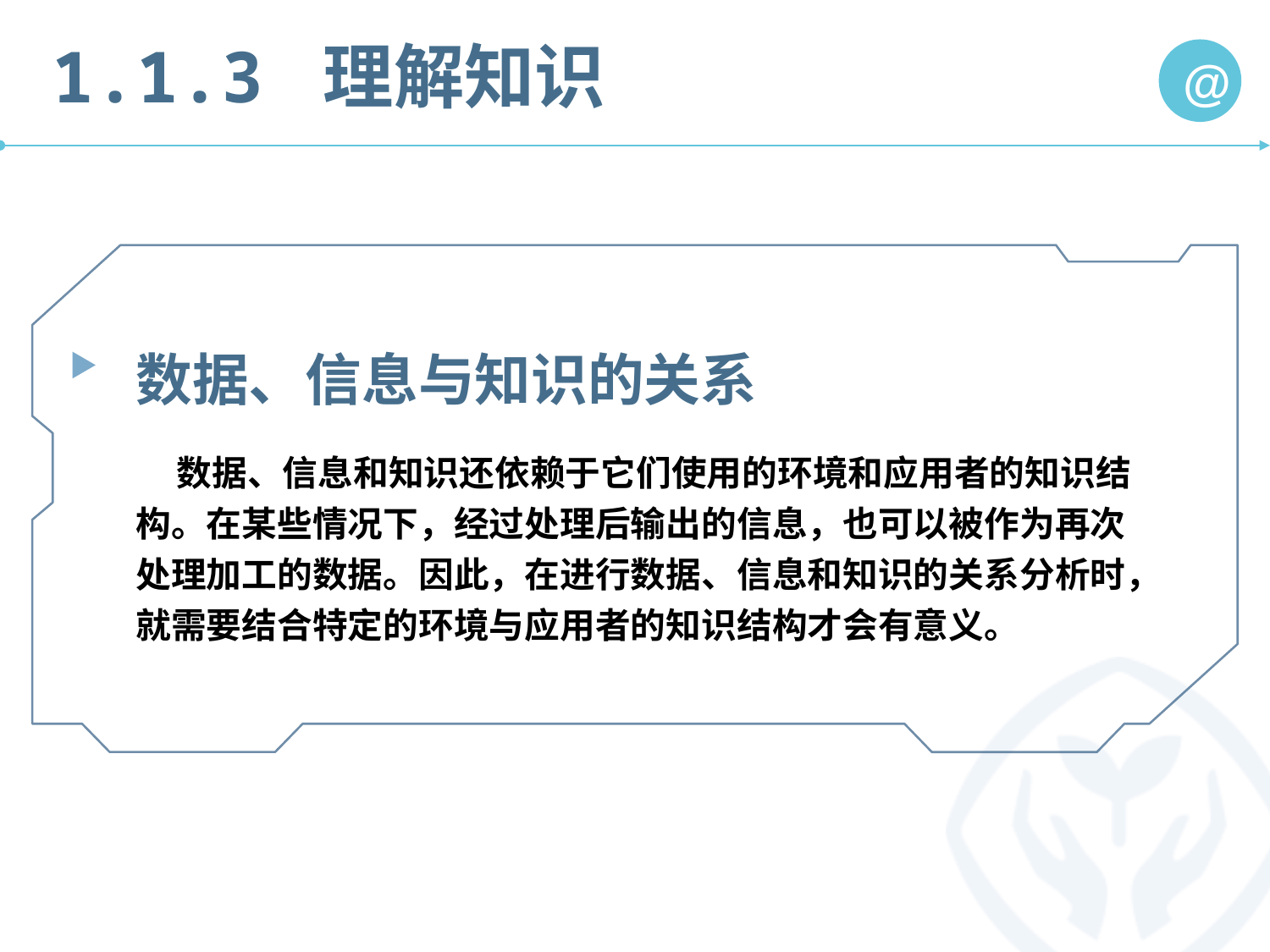

数据、信息与知识的关系

    数据、信息和知识还依赖于它们使用的环境和应用者的知识结构。在某些情况下，经过处理后输出的信息，也可以被作为再次处理加工的数据。因此，在进行数据、信息和知识的关系分析时，就需要结合特定的环境与应用者的知识结构才会有意义。